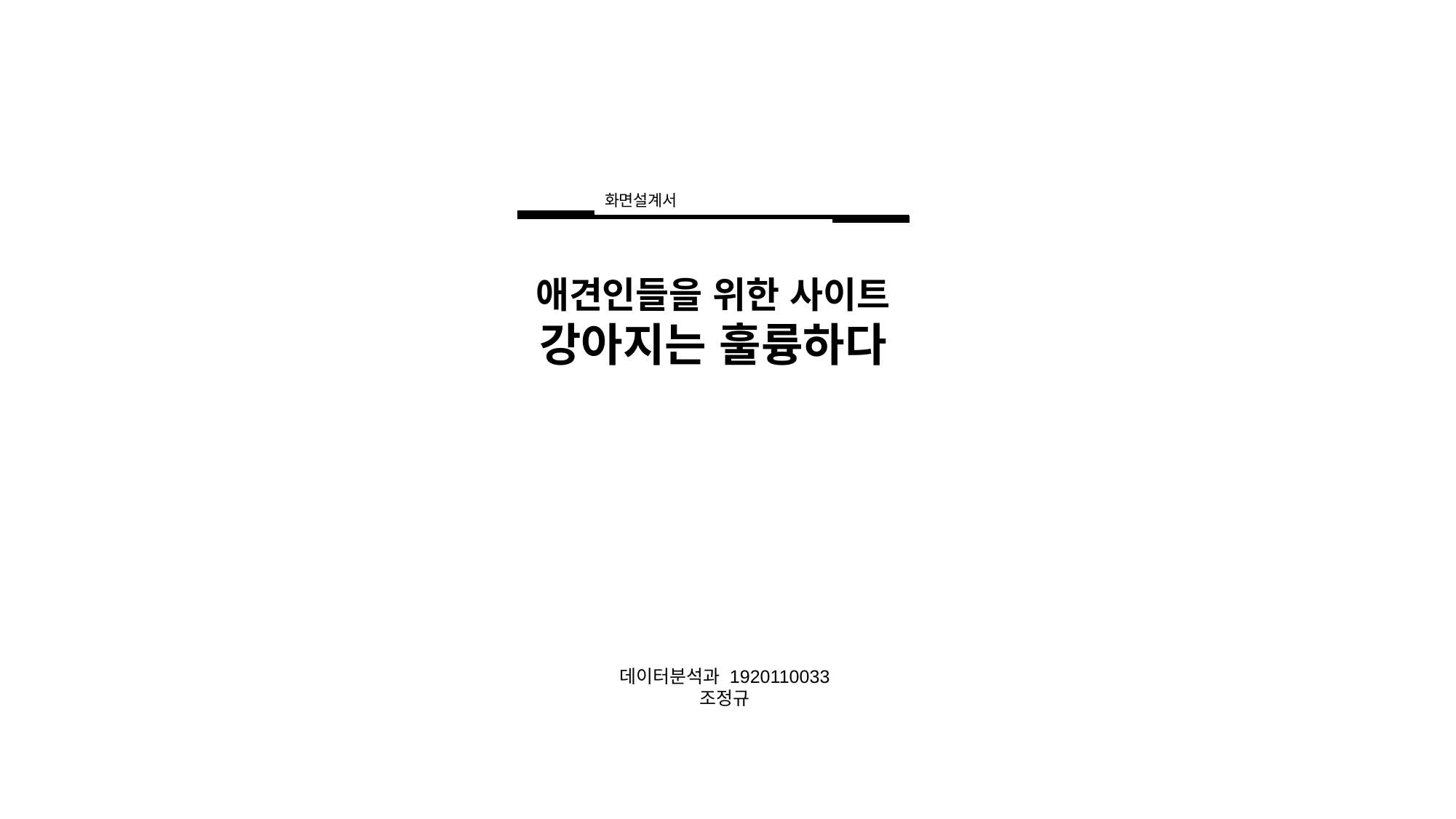

화면설계서

애견인들을 위한 사이트
강아지는 훌륭하다
데이터분석과 1920110033
조정규